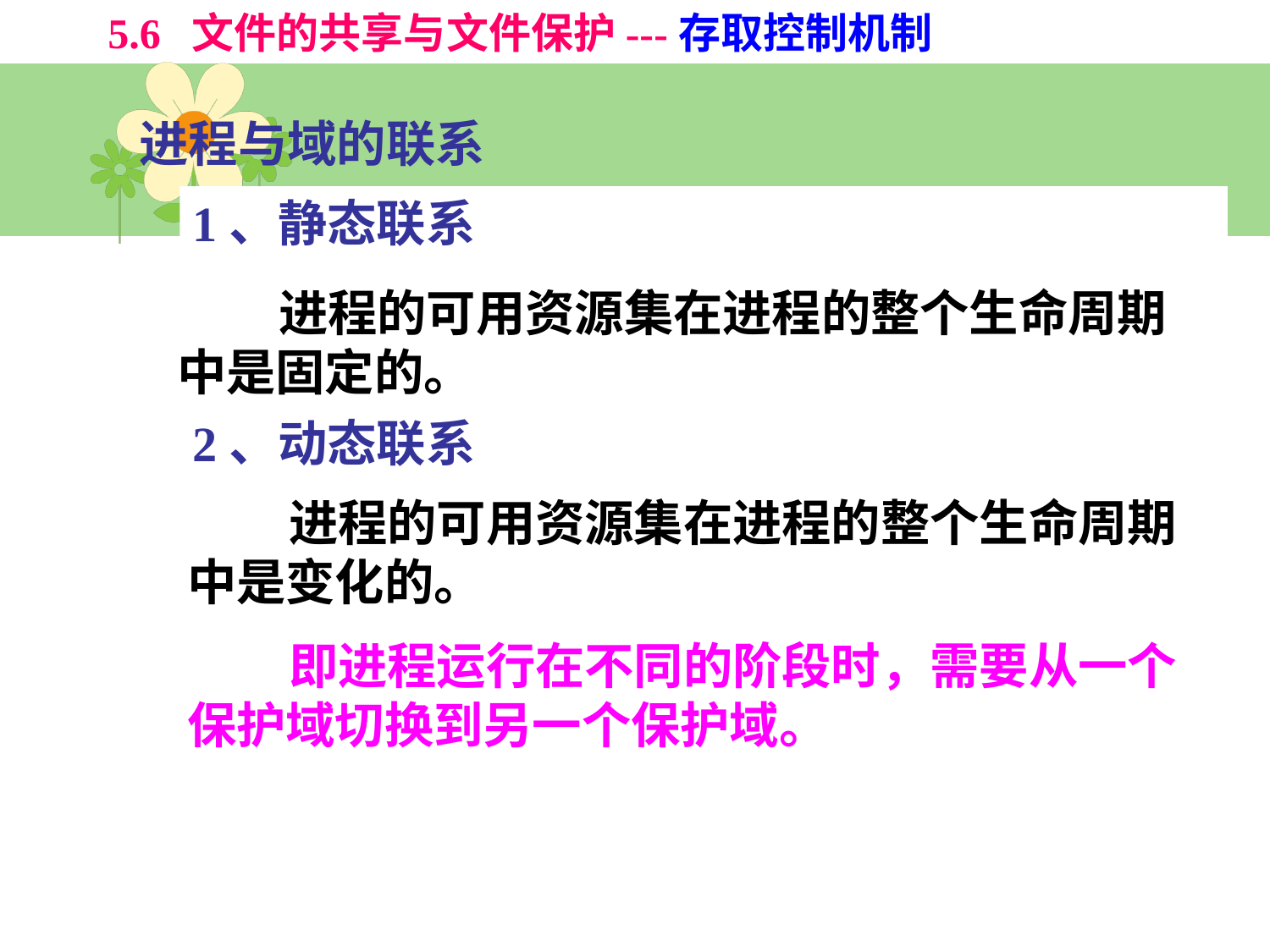

5.6  文件的共享与文件保护---存取控制机制
进程与域的联系
1、静态联系
        进程的可用资源集在进程的整个生命周期中是固定的。
2、动态联系
        进程的可用资源集在进程的整个生命周期中是变化的。
        即进程运行在不同的阶段时，需要从一个保护域切换到另一个保护域。